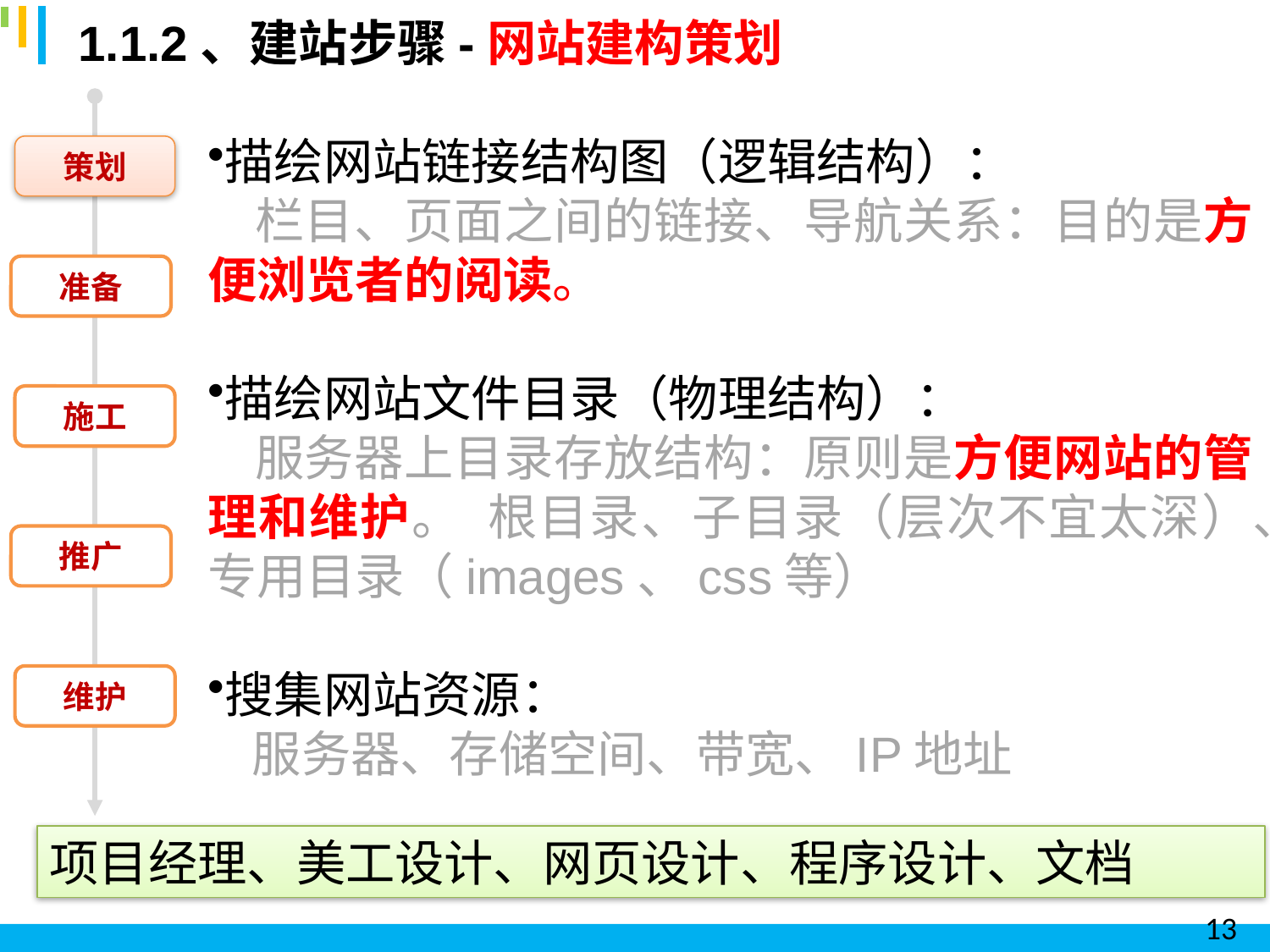

1.1.2、建站步骤-网站建构策划

描绘网站链接结构图（逻辑结构）：
   栏目、页面之间的链接、导航关系：目的是方便浏览者的阅读。

描绘网站文件目录（物理结构）：
   服务器上目录存放结构：原则是方便网站的管理和维护。  根目录、子目录（层次不宜太深）、专用目录（images、css等）

搜集网站资源：
   服务器、存储空间、带宽、IP地址
策划
准备
施工
推广
维护
项目经理、美工设计、网页设计、程序设计、文档
13